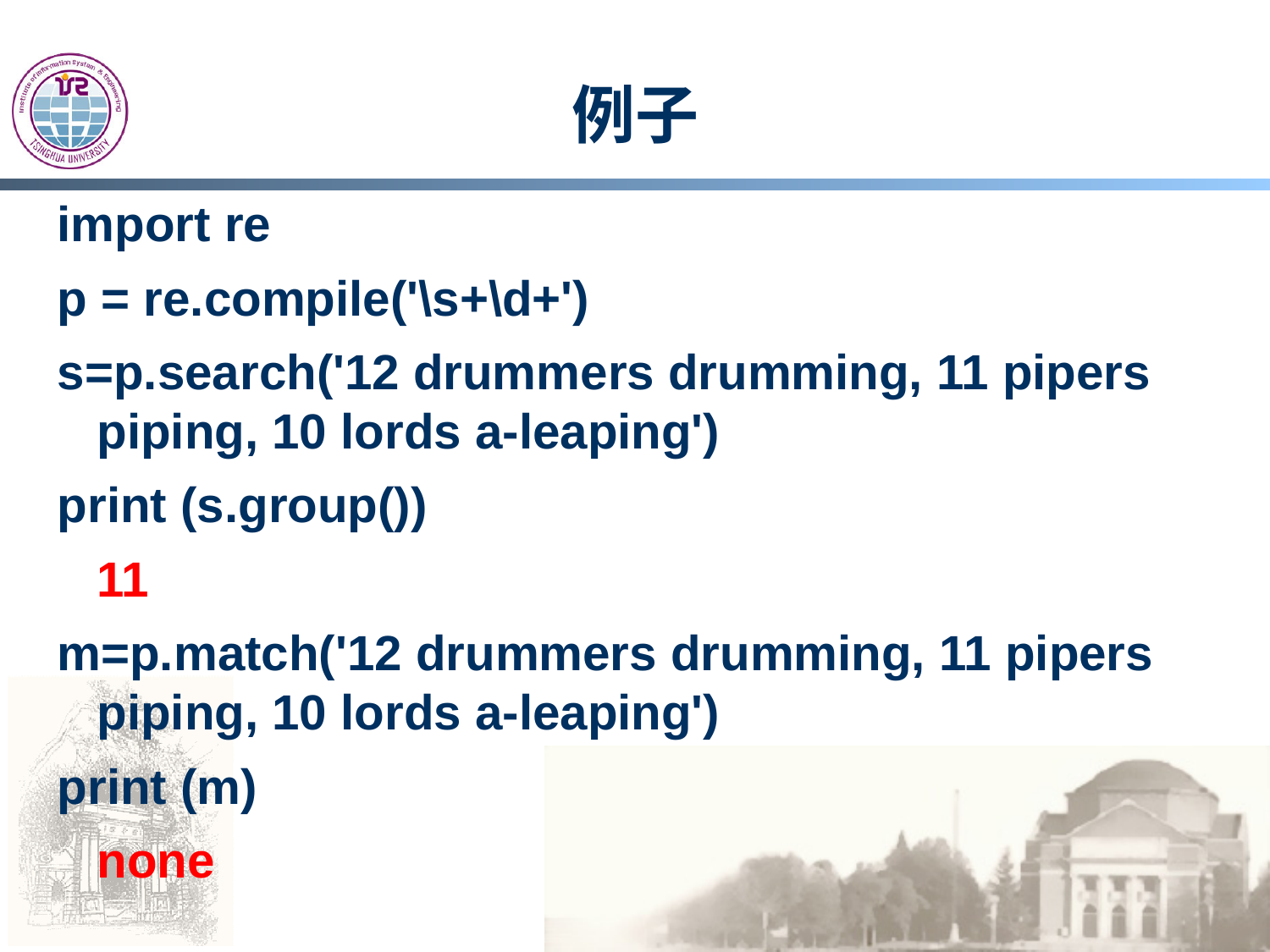

# 例子
import re
p = re.compile('\s+\d+')
s=p.search('12 drummers drumming, 11 pipers piping, 10 lords a-leaping')
print (s.group())
	11
m=p.match('12 drummers drumming, 11 pipers piping, 10 lords a-leaping')
print (m)
	none